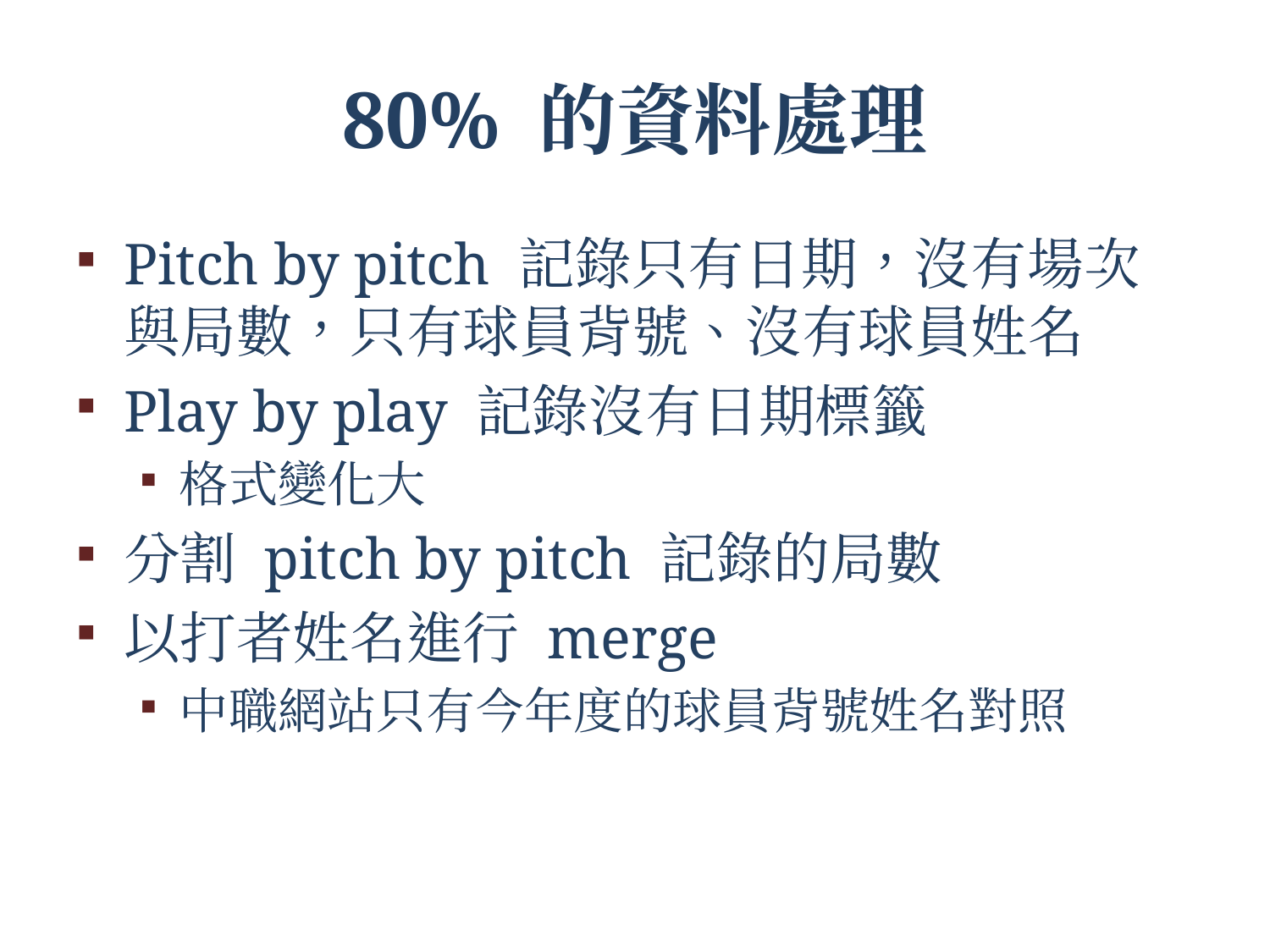

# 80% 的資料處理
Pitch by pitch 記錄只有日期，沒有場次與局數，只有球員背號、沒有球員姓名
Play by play 記錄沒有日期標籤
格式變化大
分割 pitch by pitch 記錄的局數
以打者姓名進行 merge
中職網站只有今年度的球員背號姓名對照